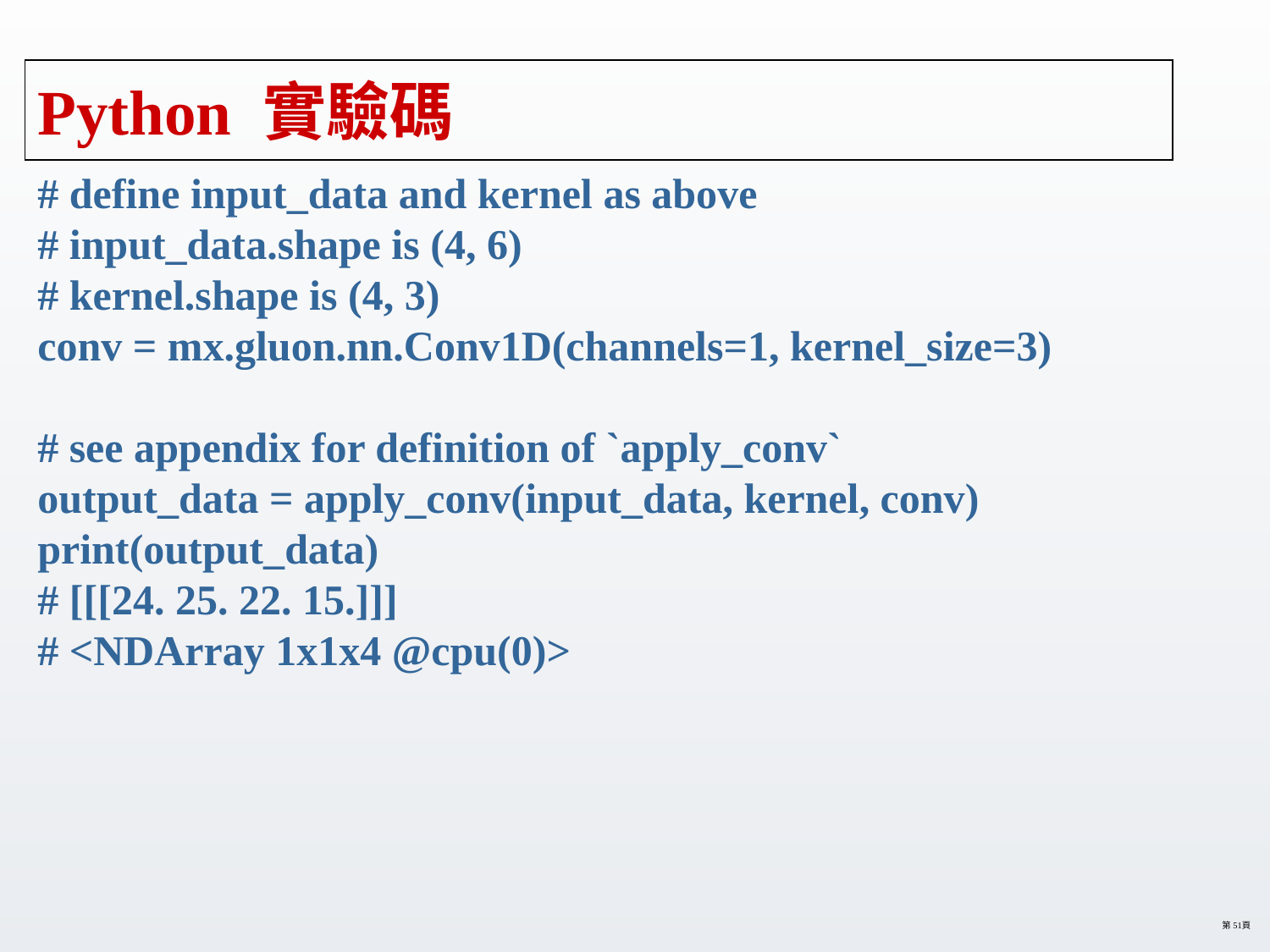

# Python 實驗碼
# define input_data and kernel as above
# input_data.shape is (4, 6)
# kernel.shape is (4, 3)
conv = mx.gluon.nn.Conv1D(channels=1, kernel_size=3)

# see appendix for definition of `apply_conv`
output_data = apply_conv(input_data, kernel, conv)
print(output_data)
# [[[24. 25. 22. 15.]]]
# <NDArray 1x1x4 @cpu(0)>